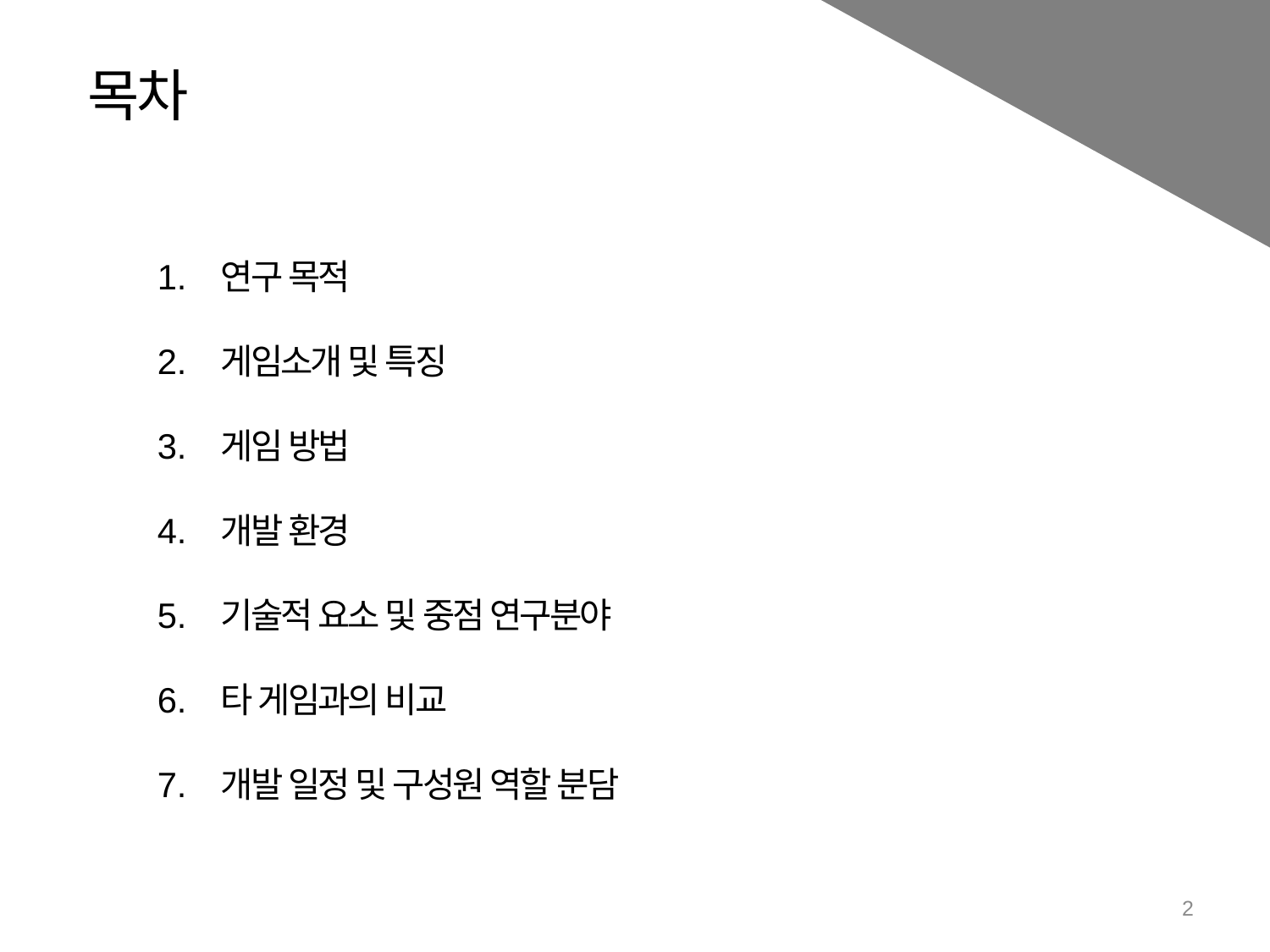

목차
연구 목적
게임소개 및 특징
게임 방법
개발 환경
기술적 요소 및 중점 연구분야
타 게임과의 비교
개발 일정 및 구성원 역할 분담
2